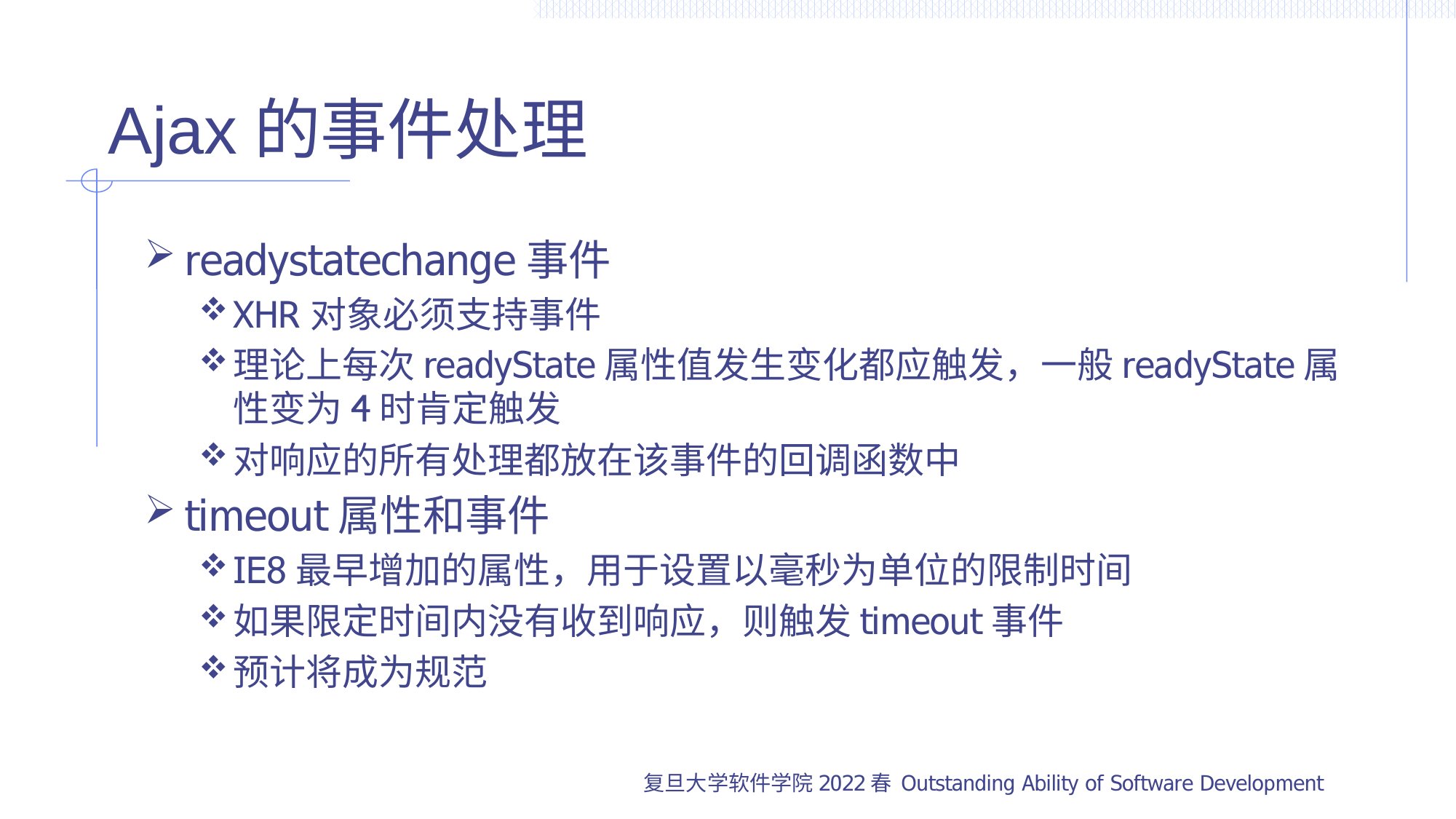

# Ajax的事件处理
readystatechange事件
XHR对象必须支持事件
理论上每次readyState属性值发生变化都应触发，一般readyState属性变为4时肯定触发
对响应的所有处理都放在该事件的回调函数中
timeout属性和事件
IE8最早增加的属性，用于设置以毫秒为单位的限制时间
如果限定时间内没有收到响应，则触发timeout事件
预计将成为规范